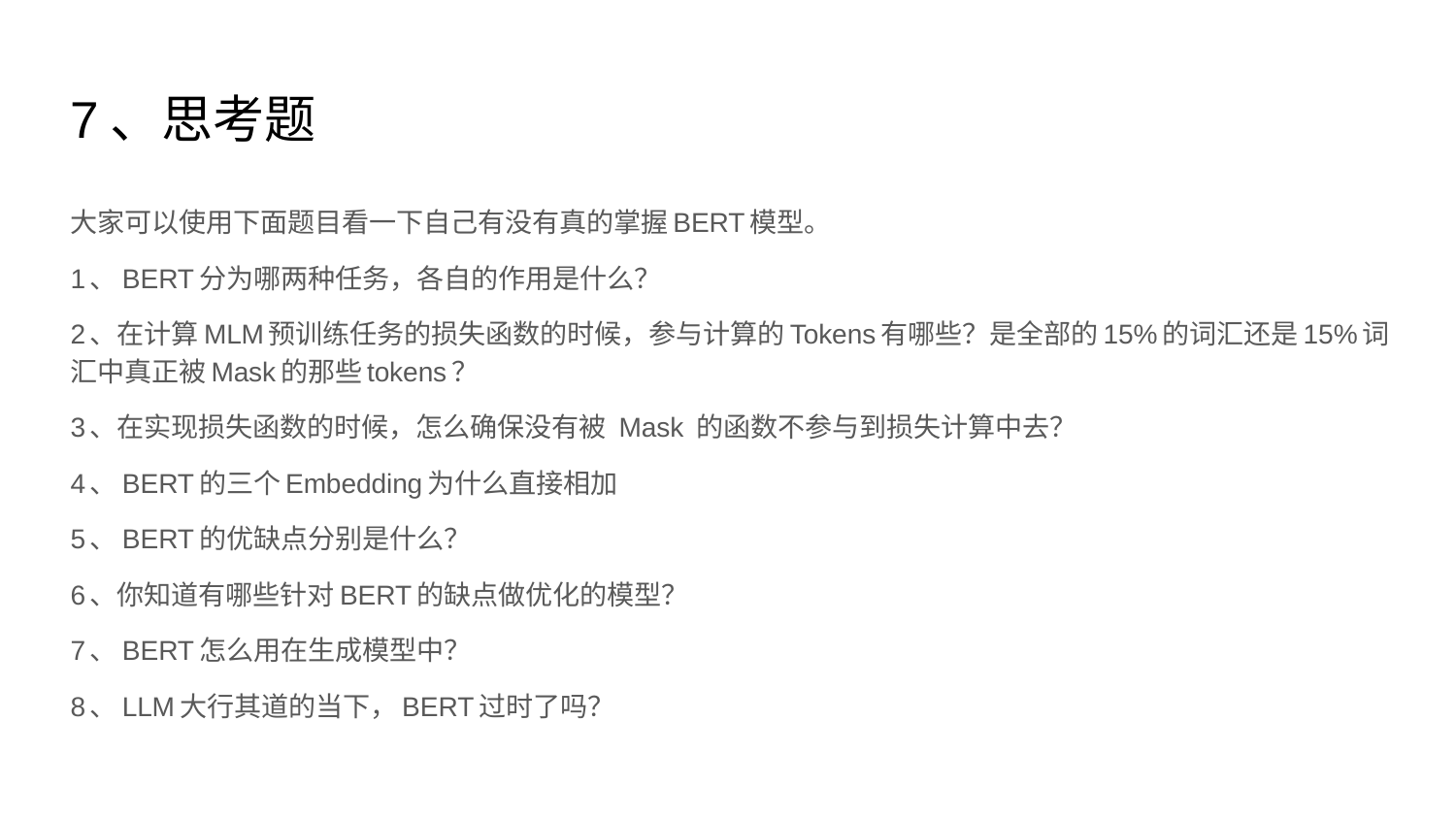

# 7、思考题
大家可以使用下面题目看一下自己有没有真的掌握BERT模型。
1、BERT分为哪两种任务，各自的作用是什么？
2、在计算MLM预训练任务的损失函数的时候，参与计算的Tokens有哪些？是全部的15%的词汇还是15%词汇中真正被Mask的那些tokens？
3、在实现损失函数的时候，怎么确保没有被 Mask 的函数不参与到损失计算中去？
4、BERT的三个Embedding为什么直接相加
5、BERT的优缺点分别是什么？
6、你知道有哪些针对BERT的缺点做优化的模型？
7、BERT怎么用在生成模型中？
8、LLM大行其道的当下，BERT过时了吗？